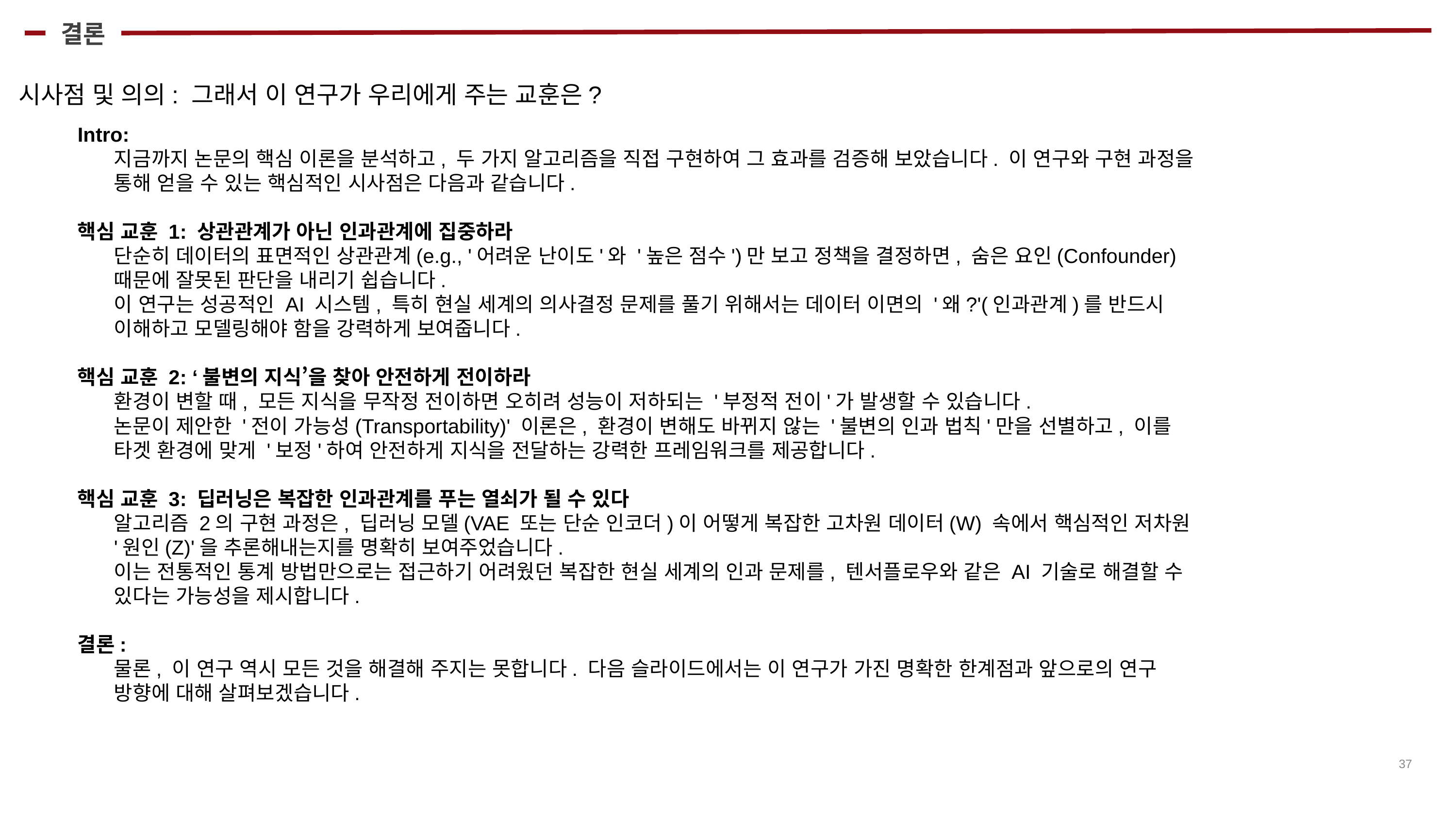

결론
시사점 및 의의: 그래서 이 연구가 우리에게 주는 교훈은?
Intro:
지금까지 논문의 핵심 이론을 분석하고, 두 가지 알고리즘을 직접 구현하여 그 효과를 검증해 보았습니다. 이 연구와 구현 과정을 통해 얻을 수 있는 핵심적인 시사점은 다음과 같습니다.

핵심 교훈 1: 상관관계가 아닌 인과관계에 집중하라
단순히 데이터의 표면적인 상관관계(e.g., '어려운 난이도'와 '높은 점수')만 보고 정책을 결정하면, 숨은 요인(Confounder) 때문에 잘못된 판단을 내리기 쉽습니다.
이 연구는 성공적인 AI 시스템, 특히 현실 세계의 의사결정 문제를 풀기 위해서는 데이터 이면의 '왜?'(인과관계)를 반드시 이해하고 모델링해야 함을 강력하게 보여줍니다.

핵심 교훈 2: ‘불변의 지식’을 찾아 안전하게 전이하라
환경이 변할 때, 모든 지식을 무작정 전이하면 오히려 성능이 저하되는 '부정적 전이'가 발생할 수 있습니다.
논문이 제안한 '전이 가능성(Transportability)' 이론은, 환경이 변해도 바뀌지 않는 '불변의 인과 법칙'만을 선별하고, 이를 타겟 환경에 맞게 '보정'하여 안전하게 지식을 전달하는 강력한 프레임워크를 제공합니다.

핵심 교훈 3: 딥러닝은 복잡한 인과관계를 푸는 열쇠가 될 수 있다
알고리즘 2의 구현 과정은, 딥러닝 모델(VAE 또는 단순 인코더)이 어떻게 복잡한 고차원 데이터(W) 속에서 핵심적인 저차원 '원인(Z)'을 추론해내는지를 명확히 보여주었습니다.
이는 전통적인 통계 방법만으로는 접근하기 어려웠던 복잡한 현실 세계의 인과 문제를, 텐서플로우와 같은 AI 기술로 해결할 수 있다는 가능성을 제시합니다.

결론:
물론, 이 연구 역시 모든 것을 해결해 주지는 못합니다. 다음 슬라이드에서는 이 연구가 가진 명확한 한계점과 앞으로의 연구 방향에 대해 살펴보겠습니다.
37